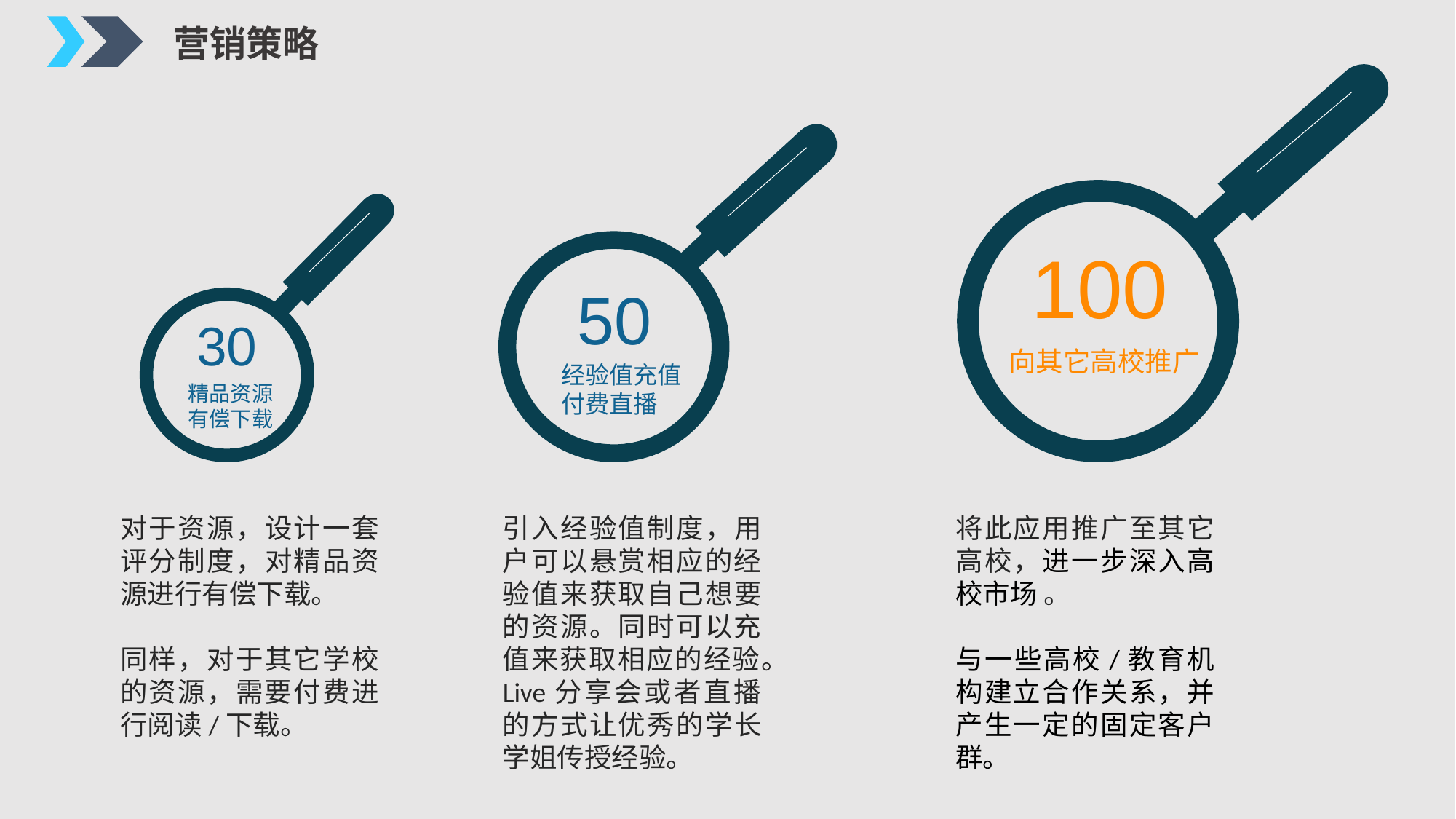

营销策略

100
向其它高校推广

50
经验值充值
付费直播

30
精品资源有偿下载
对于资源，设计一套评分制度，对精品资源进行有偿下载。

同样，对于其它学校的资源，需要付费进行阅读/下载。
引入经验值制度，用户可以悬赏相应的经验值来获取自己想要的资源。同时可以充值来获取相应的经验。
Live分享会或者直播的方式让优秀的学长学姐传授经验。
将此应用推广至其它高校，进一步深入高校市场 。

与一些高校/教育机构建立合作关系，并产生一定的固定客户群。